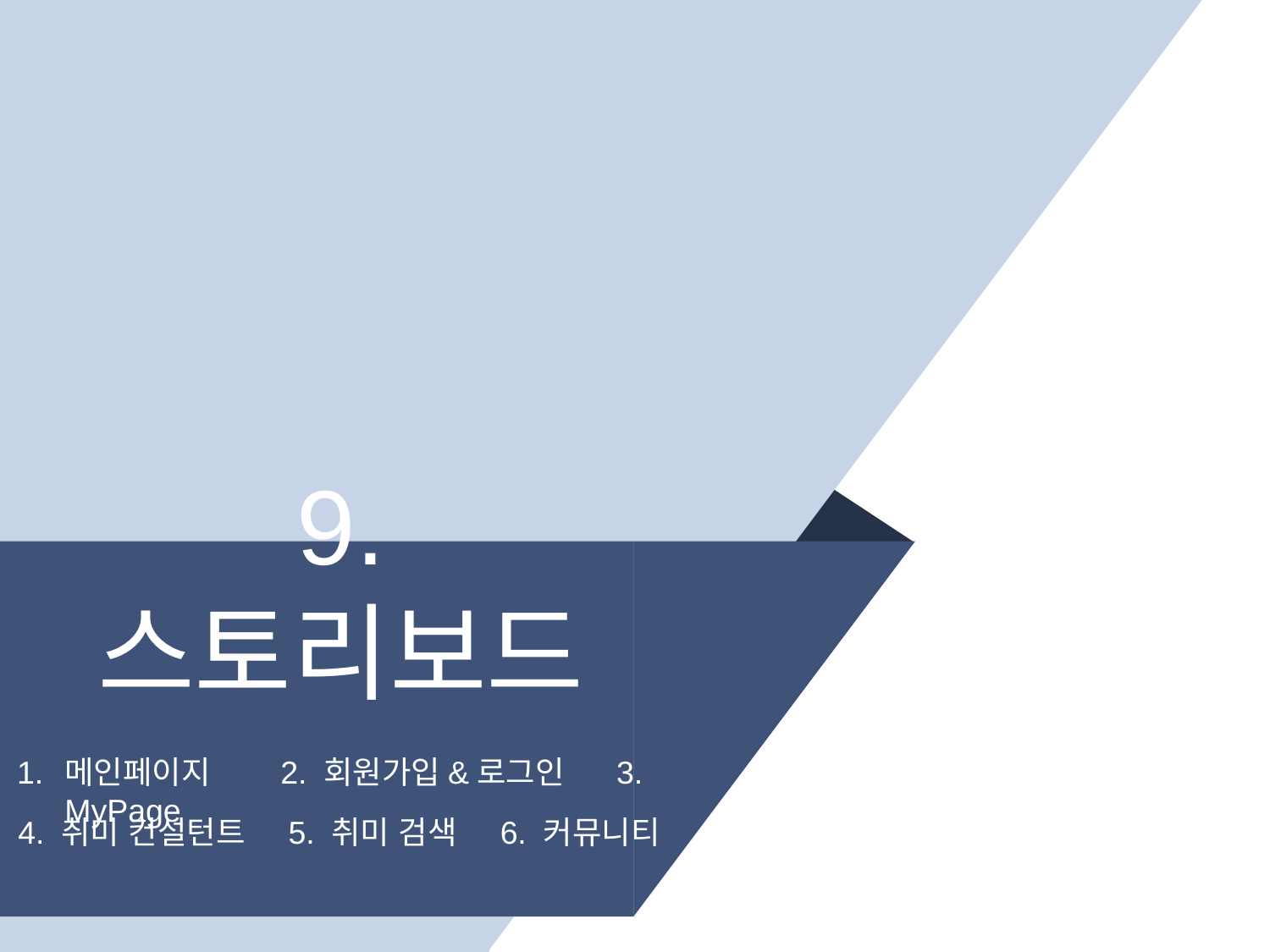

# 9. 스토리보드
메인페이지       2. 회원가입&로그인     3. MyPage
4. 취미 컨설턴트    5. 취미 검색    6. 커뮤니티

45